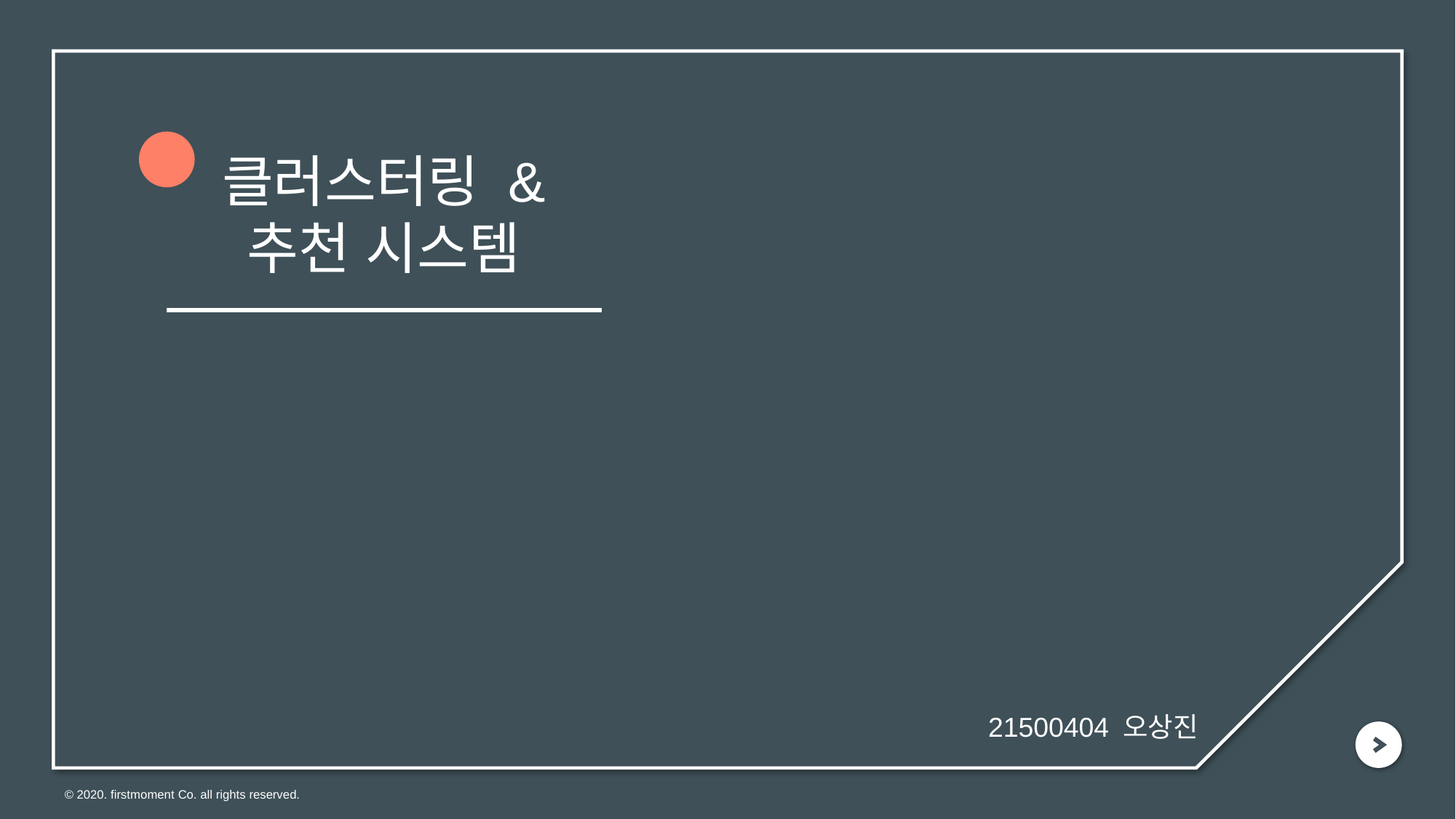

클러스터링 &
추천 시스템
21500404 오상진

© 2020. firstmoment Co. all rights reserved.